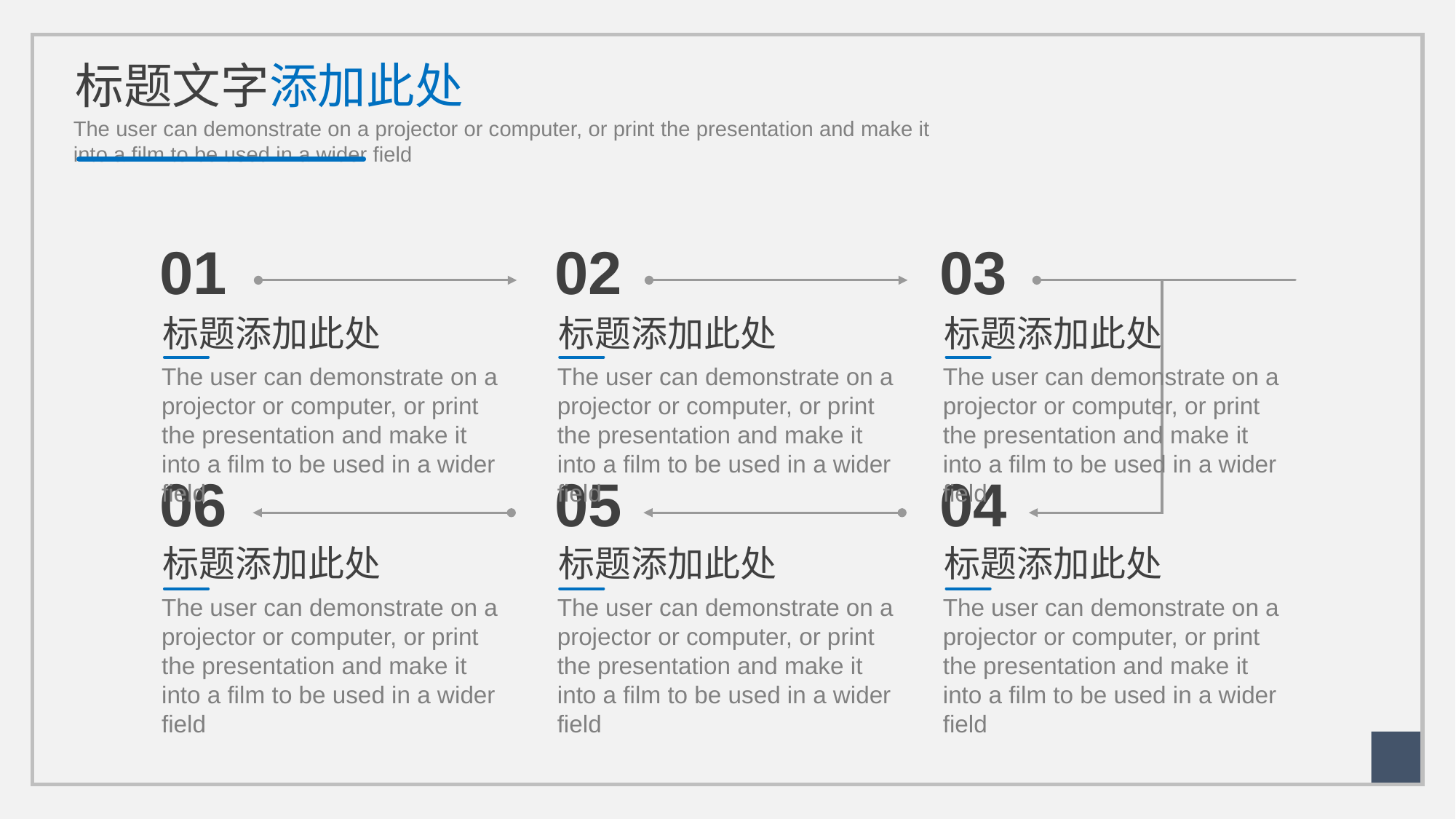

标题文字添加此处
The user can demonstrate on a projector or computer, or print the presentation and make it into a film to be used in a wider field
01
02
03
标题添加此处
标题添加此处
标题添加此处
The user can demonstrate on a projector or computer, or print the presentation and make it into a film to be used in a wider field
The user can demonstrate on a projector or computer, or print the presentation and make it into a film to be used in a wider field
The user can demonstrate on a projector or computer, or print the presentation and make it into a film to be used in a wider field
06
04
05
标题添加此处
标题添加此处
标题添加此处
The user can demonstrate on a projector or computer, or print the presentation and make it into a film to be used in a wider field
The user can demonstrate on a projector or computer, or print the presentation and make it into a film to be used in a wider field
The user can demonstrate on a projector or computer, or print the presentation and make it into a film to be used in a wider field
21